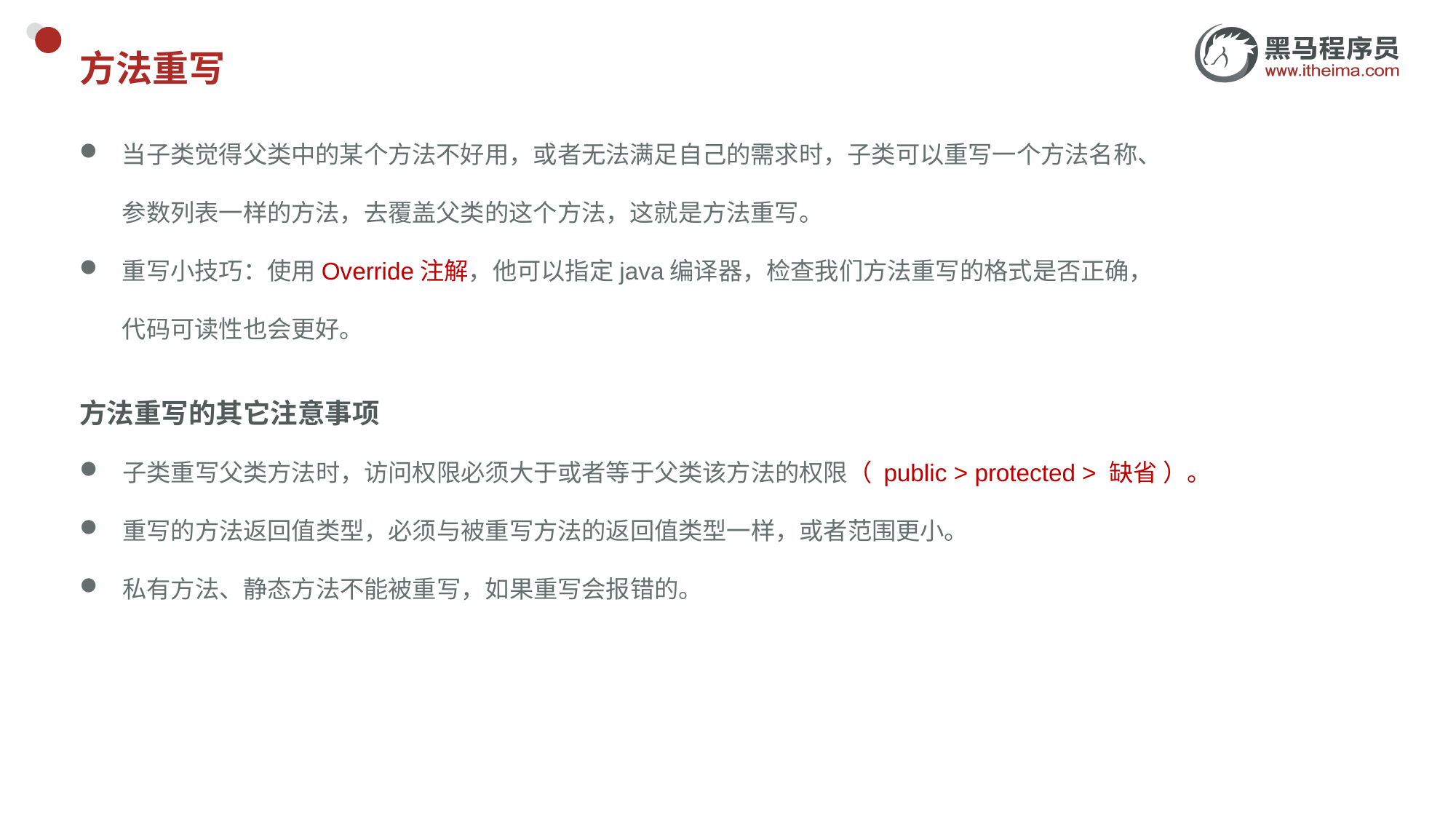

# 方法重写
当子类觉得父类中的某个方法不好用，或者无法满足自己的需求时，子类可以重写一个方法名称、参数列表一样的方法，去覆盖父类的这个方法，这就是方法重写。
重写小技巧：使用Override注解，他可以指定java编译器，检查我们方法重写的格式是否正确，代码可读性也会更好。

方法重写的其它注意事项
子类重写父类方法时，访问权限必须大于或者等于父类该方法的权限（ public > protected > 缺省 ）。
重写的方法返回值类型，必须与被重写方法的返回值类型一样，或者范围更小。
私有方法、静态方法不能被重写，如果重写会报错的。